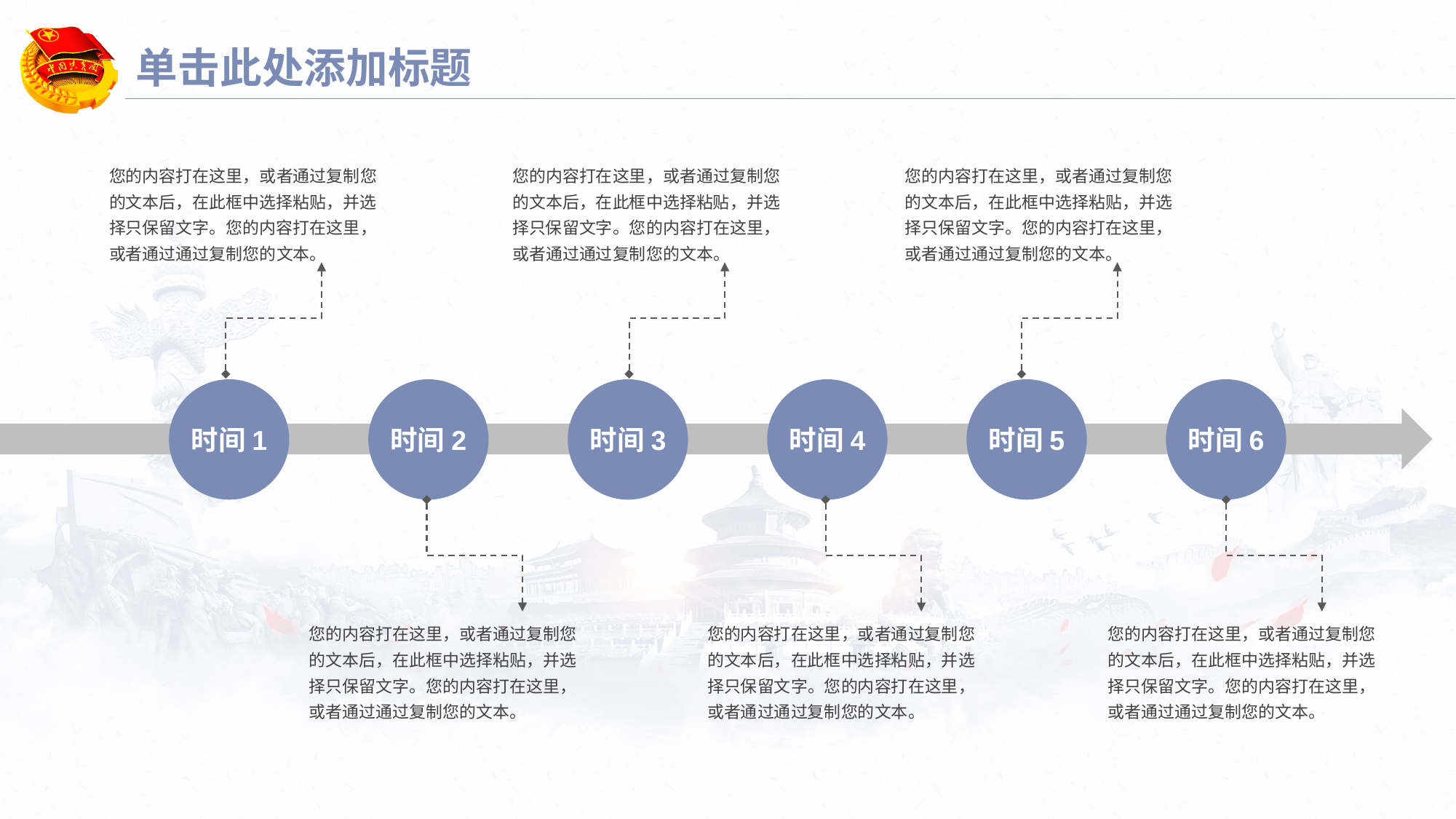

延迟符
# 单击此处添加标题
您的内容打在这里，或者通过复制您的文本后，在此框中选择粘贴，并选择只保留文字。您的内容打在这里，或者通过通过复制您的文本。
您的内容打在这里，或者通过复制您的文本后，在此框中选择粘贴，并选择只保留文字。您的内容打在这里，或者通过通过复制您的文本。
您的内容打在这里，或者通过复制您的文本后，在此框中选择粘贴，并选择只保留文字。您的内容打在这里，或者通过通过复制您的文本。
时间1
时间2
时间3
时间4
时间5
时间6

您的内容打在这里，或者通过复制您的文本后，在此框中选择粘贴，并选择只保留文字。您的内容打在这里，或者通过通过复制您的文本。
您的内容打在这里，或者通过复制您的文本后，在此框中选择粘贴，并选择只保留文字。您的内容打在这里，或者通过通过复制您的文本。
您的内容打在这里，或者通过复制您的文本后，在此框中选择粘贴，并选择只保留文字。您的内容打在这里，或者通过通过复制您的文本。